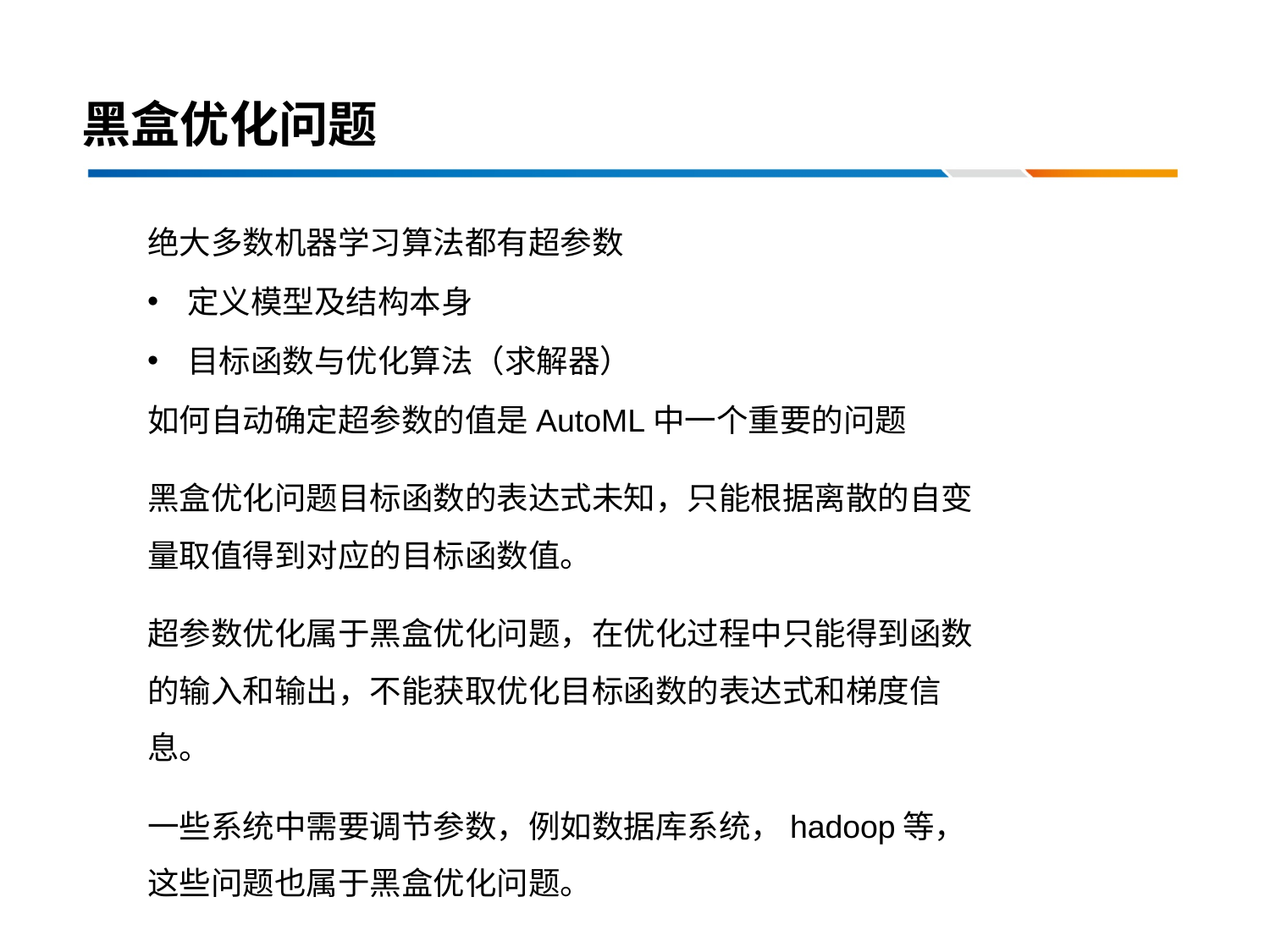

# 黑盒优化问题
绝大多数机器学习算法都有超参数
定义模型及结构本身
目标函数与优化算法（求解器）
如何自动确定超参数的值是AutoML中一个重要的问题
黑盒优化问题目标函数的表达式未知，只能根据离散的自变量取值得到对应的目标函数值。
超参数优化属于黑盒优化问题，在优化过程中只能得到函数的输入和输出，不能获取优化目标函数的表达式和梯度信息。
一些系统中需要调节参数，例如数据库系统，hadoop等，这些问题也属于黑盒优化问题。